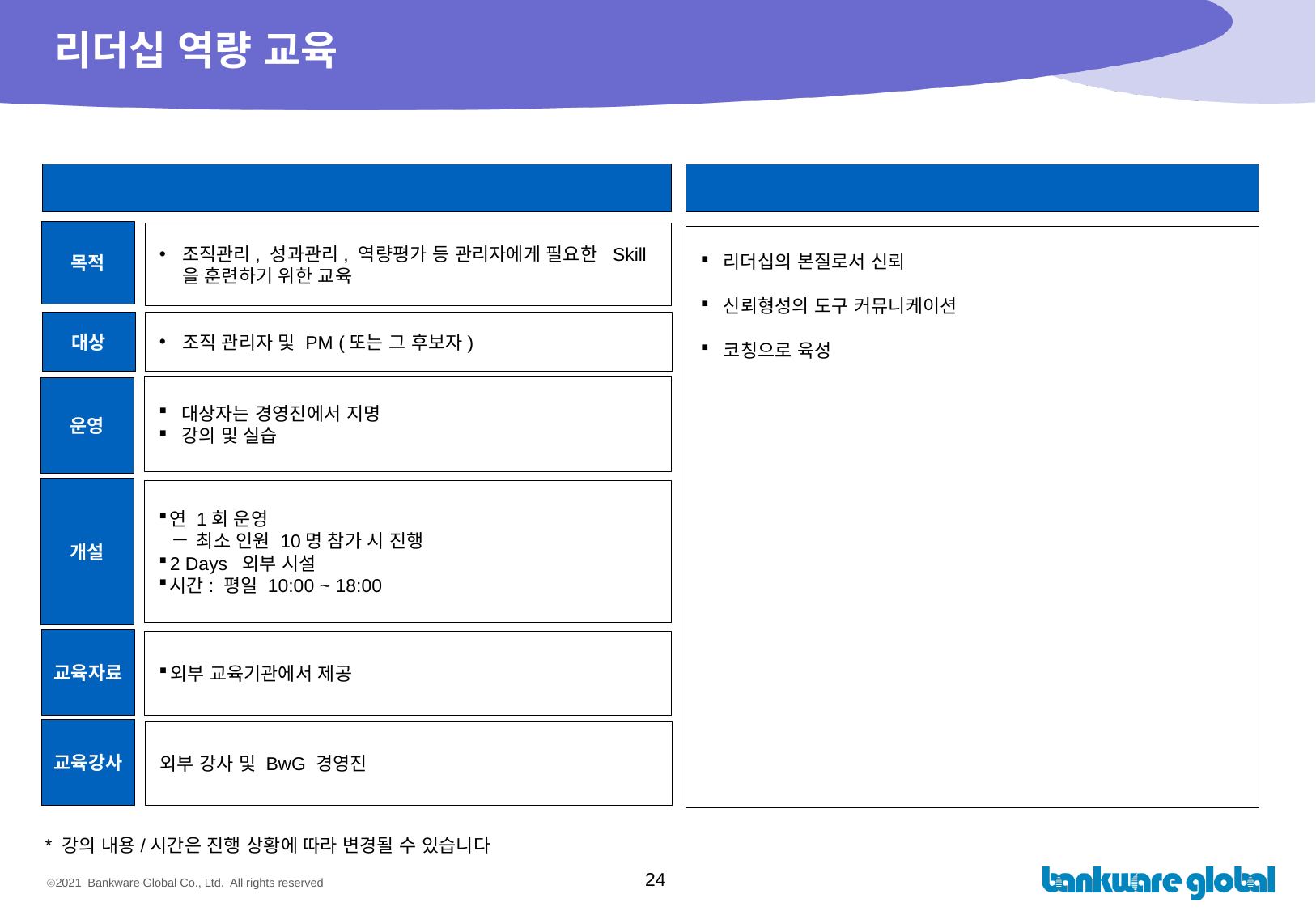

# 리더십 역량 교육

과정 개요
교육 내용(기본 안)
목적
조직관리, 성과관리, 역량평가 등 관리자에게 필요한  Skill을 훈련하기 위한 교육

리더십의 본질로서 신뢰

신뢰형성의 도구 커뮤니케이션

코칭으로 육성

대상
조직 관리자 및 PM (또는 그 후보자)
대상자는 경영진에서 지명
강의 및 실습
운영
개설
연 1회 운영
최소 인원 10명 참가 시 진행
2 Days  외부 시설
시간: 평일 10:00 ~ 18:00
교육자료
외부 교육기관에서 제공
교육강사
외부 강사 및 BwG 경영진
* 강의 내용/시간은 진행 상황에 따라 변경될 수 있습니다